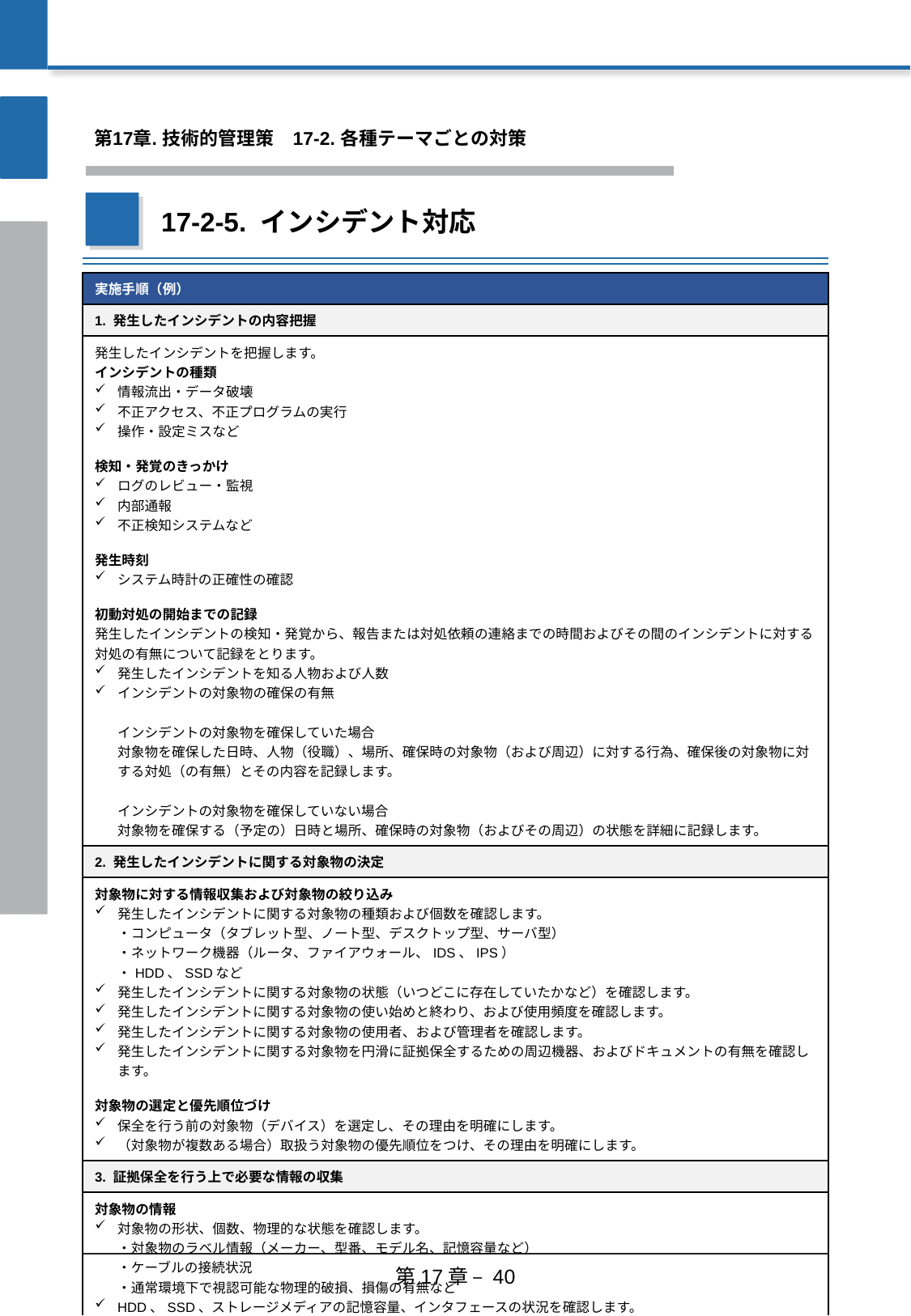

第17章. 技術的管理策
　17-2. 各種テーマごとの対策
17-2-5. インシデント対応
| 実施手順（例） |
| --- |
| 1. 発生したインシデントの内容把握 |
| 発生したインシデントを把握します。 インシデントの種類 情報流出・データ破壊 不正アクセス、不正プログラムの実行 操作・設定ミスなど 検知・発覚のきっかけ ログのレビュー・監視 内部通報 不正検知システムなど 発生時刻 システム時計の正確性の確認 初動対処の開始までの記録 発生したインシデントの検知・発覚から、報告または対処依頼の連絡までの時間およびその間のインシデントに対する対処の有無について記録をとります。 発生したインシデントを知る人物および人数 インシデントの対象物の確保の有無 インシデントの対象物を確保していた場合 対象物を確保した日時、人物（役職）、場所、確保時の対象物（および周辺）に対する行為、確保後の対象物に対する対処（の有無）とその内容を記録します。 インシデントの対象物を確保していない場合 対象物を確保する（予定の）日時と場所、確保時の対象物（およびその周辺）の状態を詳細に記録します。 |
| 2. 発生したインシデントに関する対象物の決定 |
| 対象物に対する情報収集および対象物の絞り込み 発生したインシデントに関する対象物の種類および個数を確認します。 ・コンピュータ（タブレット型、ノート型、デスクトップ型、サーバ型） ・ネットワーク機器（ルータ、ファイアウォール、IDS、IPS） ・HDD、SSDなど 発生したインシデントに関する対象物の状態（いつどこに存在していたかなど）を確認します。 発生したインシデントに関する対象物の使い始めと終わり、および使用頻度を確認します。 発生したインシデントに関する対象物の使用者、および管理者を確認します。 発生したインシデントに関する対象物を円滑に証拠保全するための周辺機器、およびドキュメントの有無を確認します。 対象物の選定と優先順位づけ 保全を行う前の対象物（デバイス）を選定し、その理由を明確にします。 （対象物が複数ある場合）取扱う対象物の優先順位をつけ、その理由を明確にします。 |
| 3. 証拠保全を行う上で必要な情報の収集 |
| 対象物の情報 対象物の形状、個数、物理的な状態を確認します。 ・対象物のラベル情報（メーカー、型番、モデル名、記憶容量など） ・ケーブルの接続状況 ・通常環境下で視認可能な物理的破損、損傷の有無など HDD、SSD、ストレージメディアの記憶容量、インタフェースの状況を確認します。 セキュリティ設定の有無を確認します。 ・HDD、SSDのパスワードロック ・HDD、SSD全体暗号化または一部のファイル・フォルダの暗号化 ・PC周辺のワイヤストッパー、ロッカーなど |
第17章 – 40